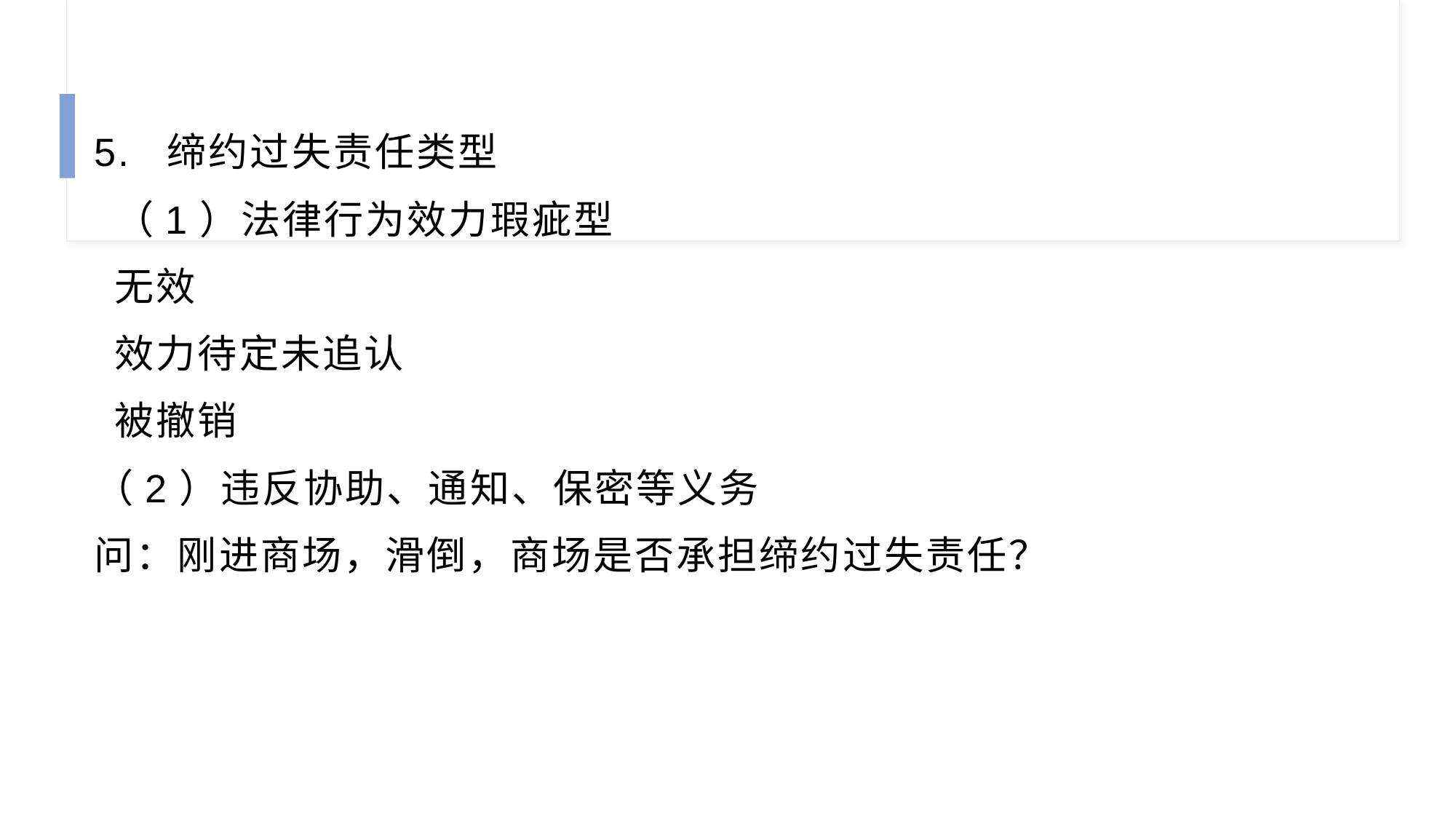

5.  缔约过失责任类型
 （1）法律行为效力瑕疵型
 无效
 效力待定未追认
 被撤销
（2）违反协助、通知、保密等义务
问：刚进商场，滑倒，商场是否承担缔约过失责任？